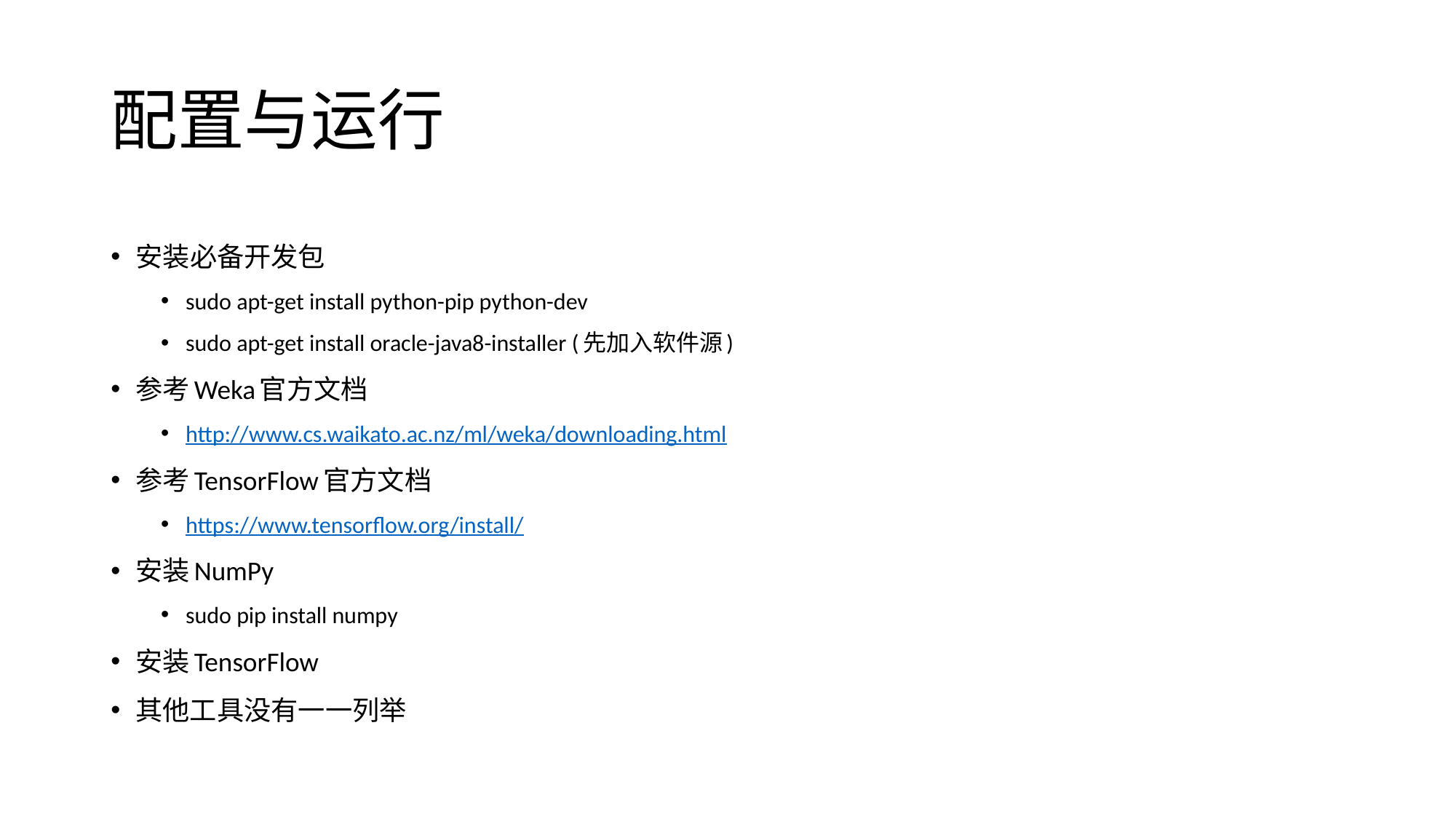

# 配置与运行
安装必备开发包
sudo apt-get install python-pip python-dev
sudo apt-get install oracle-java8-installer (先加入软件源)
参考Weka官方文档
http://www.cs.waikato.ac.nz/ml/weka/downloading.html
参考TensorFlow官方文档
https://www.tensorflow.org/install/
安装NumPy
sudo pip install numpy
安装TensorFlow
其他工具没有一一列举